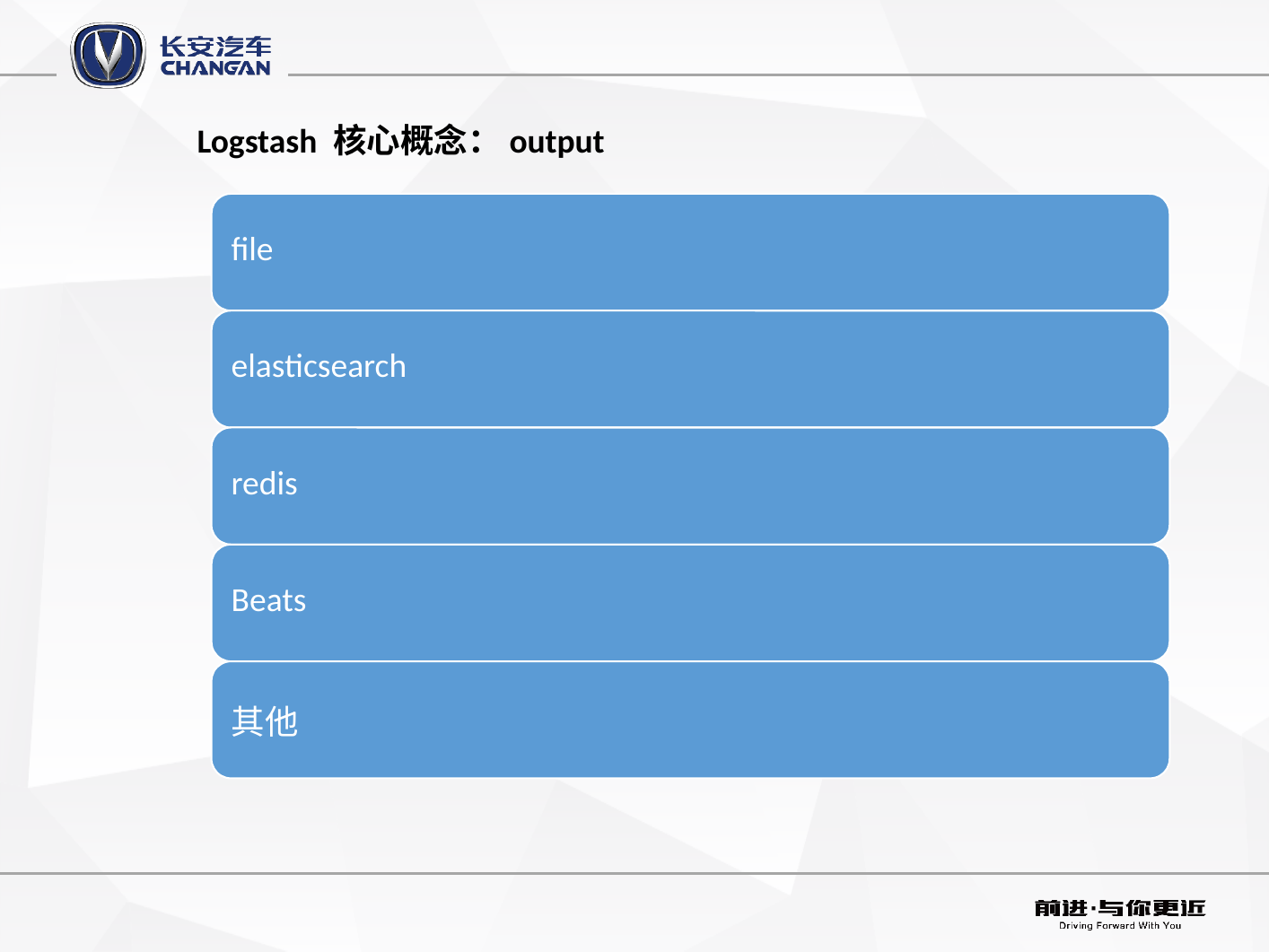

Logstash 核心概念：output
elasticsearch
redis
Beats
file
其他
input     ->   filter     ->     output